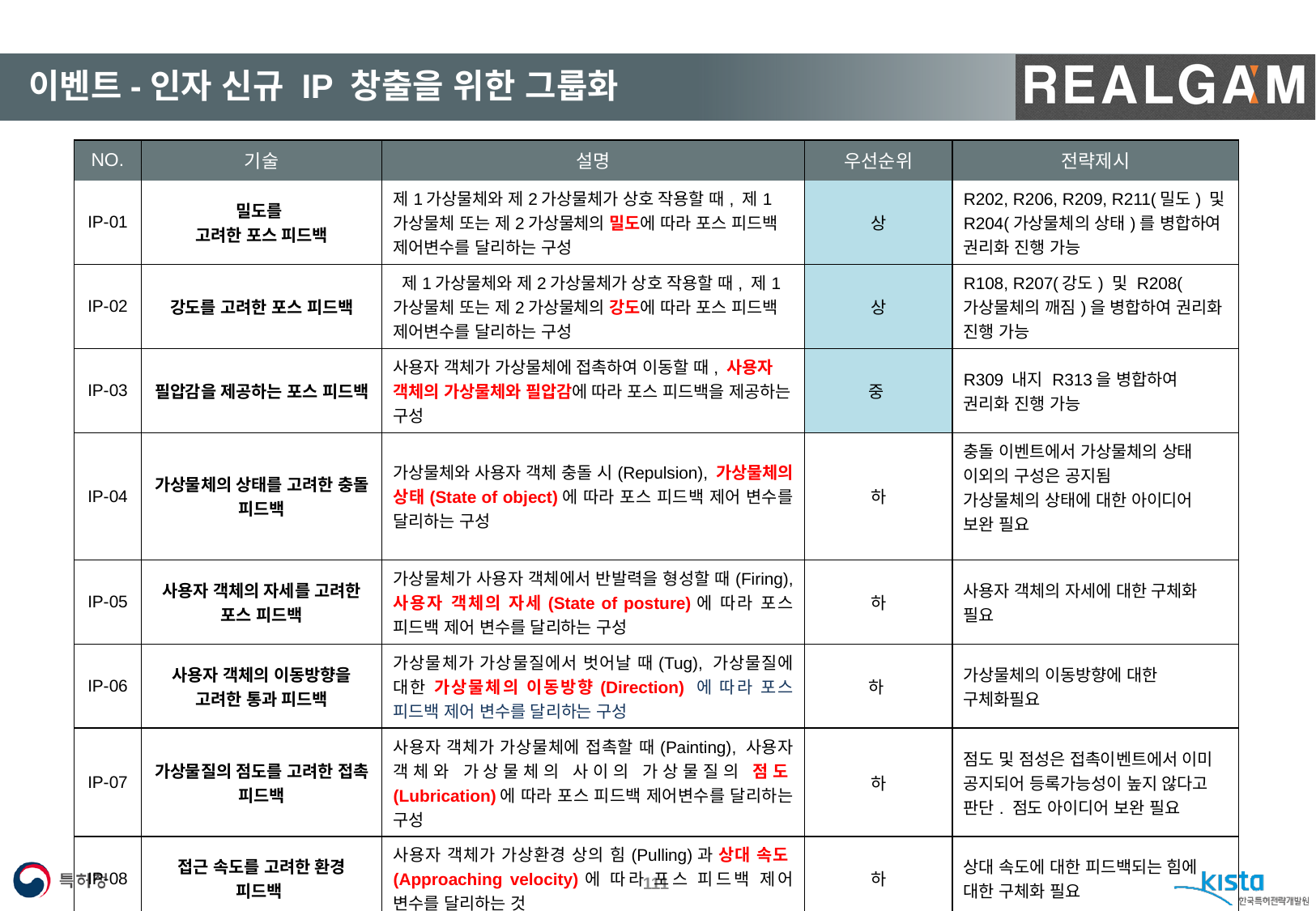

#
이벤트-인자 신규 IP 창출을 위한 그룹화
| NO. | 기술 | 설명 | 우선순위 | 전략제시 |
| --- | --- | --- | --- | --- |
| IP-01 | 밀도를 고려한 포스 피드백 | 제1가상물체와 제2가상물체가 상호 작용할 때, 제1가상물체 또는 제2가상물체의 밀도에 따라 포스 피드백 제어변수를 달리하는 구성 | 상 | R202, R206, R209, R211(밀도) 및 R204(가상물체의 상태)를 병합하여 권리화 진행 가능 |
| IP-02 | 강도를 고려한 포스 피드백 | 제1가상물체와 제2가상물체가 상호 작용할 때, 제1가상물체 또는 제2가상물체의 강도에 따라 포스 피드백 제어변수를 달리하는 구성 | 상 | R108, R207(강도) 및 R208(가상물체의 깨짐)을 병합하여 권리화 진행 가능 |
| IP-03 | 필압감을 제공하는 포스 피드백 | 사용자 객체가 가상물체에 접촉하여 이동할 때, 사용자 객체의 가상물체와 필압감에 따라 포스 피드백을 제공하는 구성 | 중 | R309 내지 R313을 병합하여 권리화 진행 가능 |
| IP-04 | 가상물체의 상태를 고려한 충돌 피드백 | 가상물체와 사용자 객체 충돌 시(Repulsion), 가상물체의 상태(State of object)에 따라 포스 피드백 제어 변수를 달리하는 구성 | 하 | 충돌 이벤트에서 가상물체의 상태 이외의 구성은 공지됨 가상물체의 상태에 대한 아이디어 보완 필요 |
| IP-05 | 사용자 객체의 자세를 고려한 포스 피드백 | 가상물체가 사용자 객체에서 반발력을 형성할 때(Firing), 사용자 객체의 자세(State of posture)에 따라 포스 피드백 제어 변수를 달리하는 구성 | 하 | 사용자 객체의 자세에 대한 구체화 필요 |
| IP-06 | 사용자 객체의 이동방향을 고려한 통과 피드백 | 가상물체가 가상물질에서 벗어날 때(Tug), 가상물질에 대한 가상물체의 이동방향(Direction) 에 따라 포스 피드백 제어 변수를 달리하는 구성 | 하 | 가상물체의 이동방향에 대한 구체화필요 |
| IP-07 | 가상물질의 점도를 고려한 접촉 피드백 | 사용자 객체가 가상물체에 접촉할 때(Painting), 사용자 객체와 가상물체의 사이의 가상물질의 점도(Lubrication)에 따라 포스 피드백 제어변수를 달리하는 구성 | 하 | 점도 및 점성은 접촉이벤트에서 이미 공지되어 등록가능성이 높지 않다고 판단. 점도 아이디어 보완 필요 |
| IP-08 | 접근 속도를 고려한 환경 피드백 | 사용자 객체가 가상환경 상의 힘(Pulling)과 상대 속도(Approaching velocity)에 따라 포스 피드백 제어 변수를 달리하는 것 | 하 | 상대 속도에 대한 피드백되는 힘에 대한 구체화 필요 |